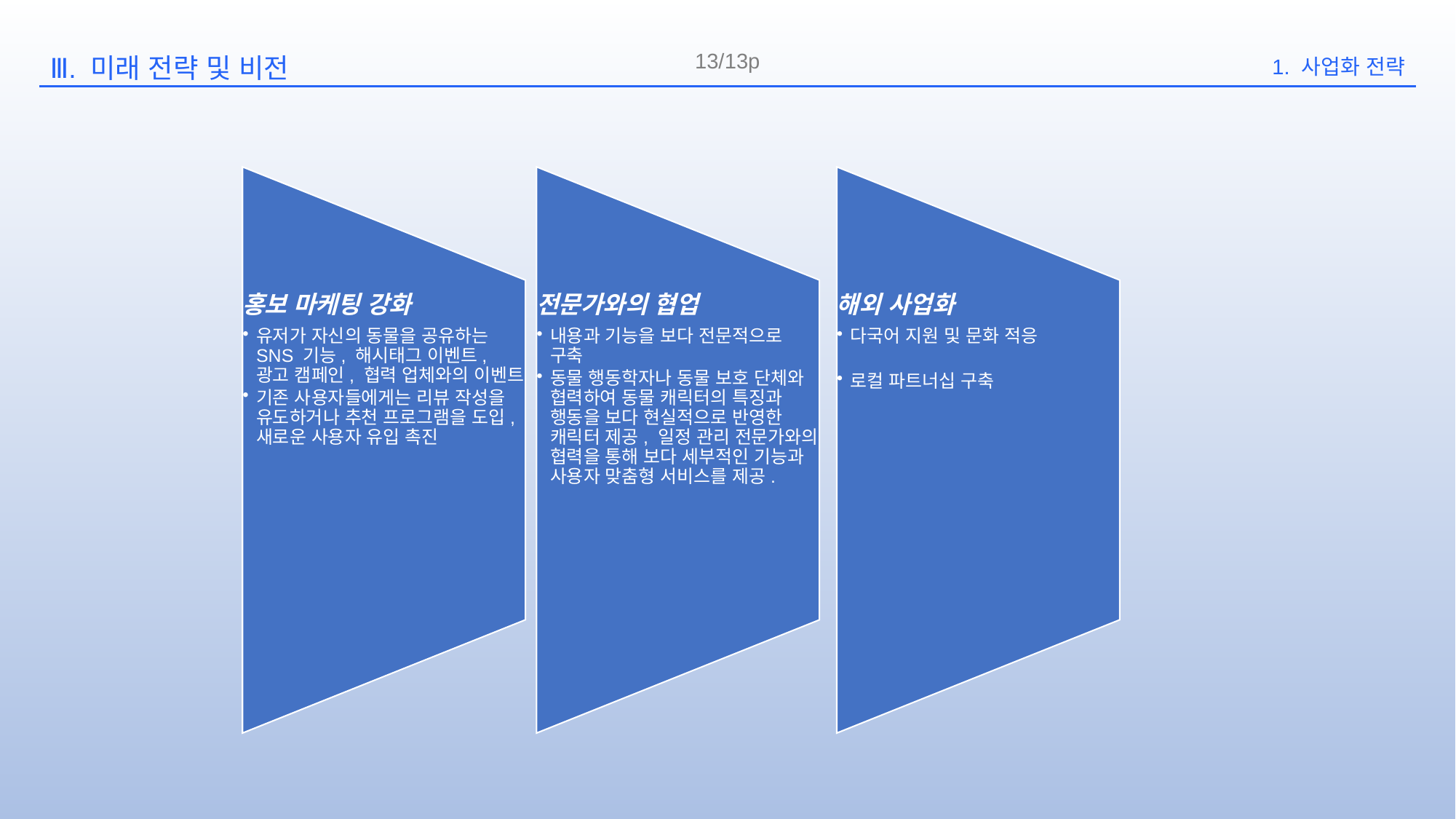

13/13p
1. 사업화 전략
Ⅲ. 미래 전략 및 비전
홍보 마케팅 강화
유저가 자신의 동물을 공유하는 SNS 기능, 해시태그 이벤트, 광고 캠페인, 협력 업체와의 이벤트
기존 사용자들에게는 리뷰 작성을 유도하거나 추천 프로그램을 도입, 새로운 사용자 유입 촉진
해외 사업화
다국어 지원 및 문화 적응

로컬 파트너십 구축

전문가와의 협업
내용과 기능을 보다 전문적으로 구축
동물 행동학자나 동물 보호 단체와 협력하여 동물 캐릭터의 특징과 행동을 보다 현실적으로 반영한 캐릭터 제공, 일정 관리 전문가와의 협력을 통해 보다 세부적인 기능과 사용자 맞춤형 서비스를 제공.